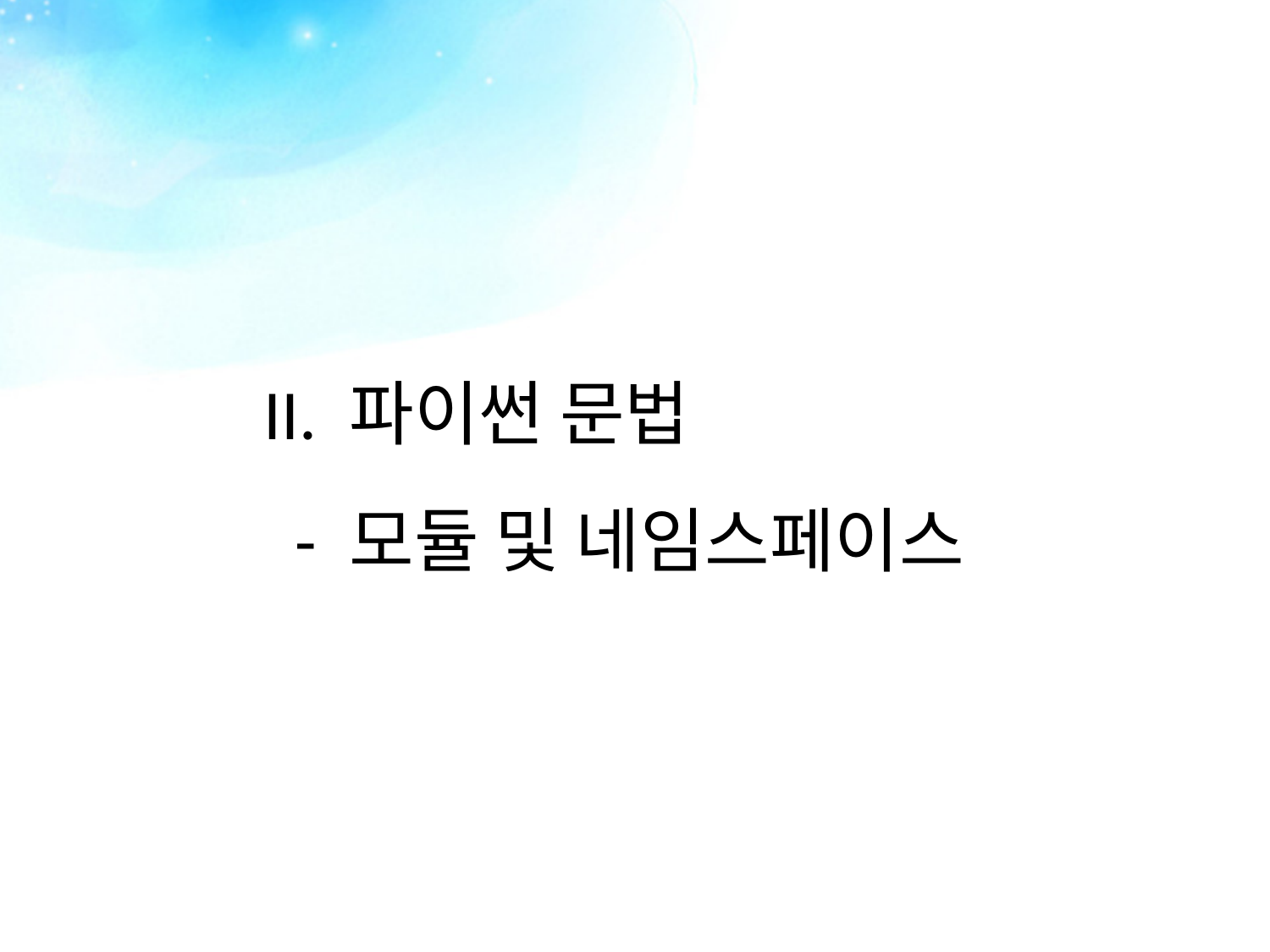

II. 파이썬 문법
  - 모듈 및 네임스페이스